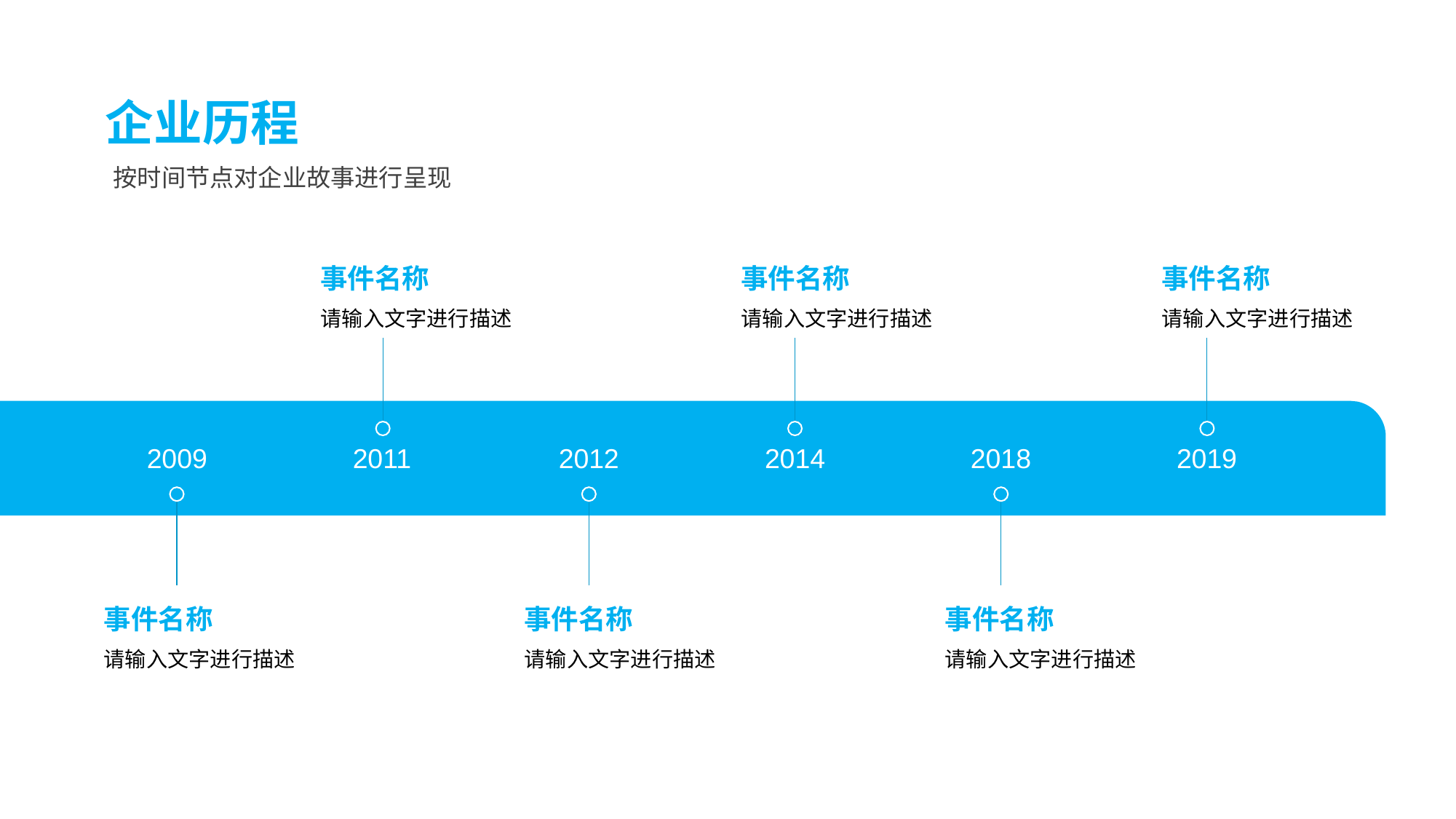

企业历程
按时间节点对企业故事进行呈现
事件名称
事件名称
事件名称
请输入文字进行描述
请输入文字进行描述
请输入文字进行描述

2009
2011
2012
2014
2018
2019

事件名称
事件名称
事件名称
请输入文字进行描述
请输入文字进行描述
请输入文字进行描述